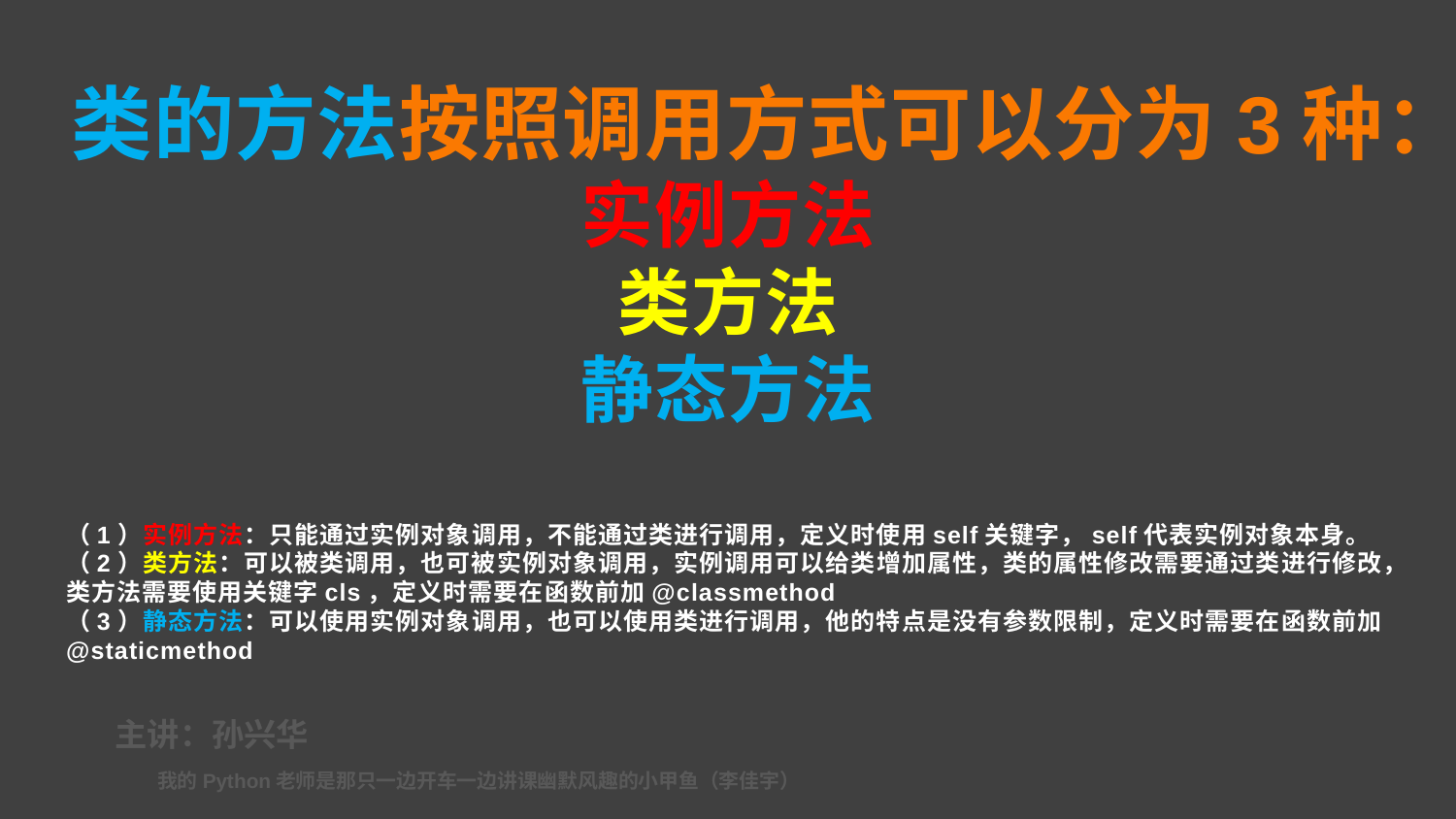

类的方法按照调用方式可以分为3种：
实例方法
类方法
静态方法

（1）实例方法：只能通过实例对象调用，不能通过类进行调用，定义时使用self关键字，self代表实例对象本身。
（2）类方法：可以被类调用，也可被实例对象调用，实例调用可以给类增加属性，类的属性修改需要通过类进行修改，类方法需要使用关键字cls，定义时需要在函数前加@classmethod
（3）静态方法：可以使用实例对象调用，也可以使用类进行调用，他的特点是没有参数限制，定义时需要在函数前加@staticmethod